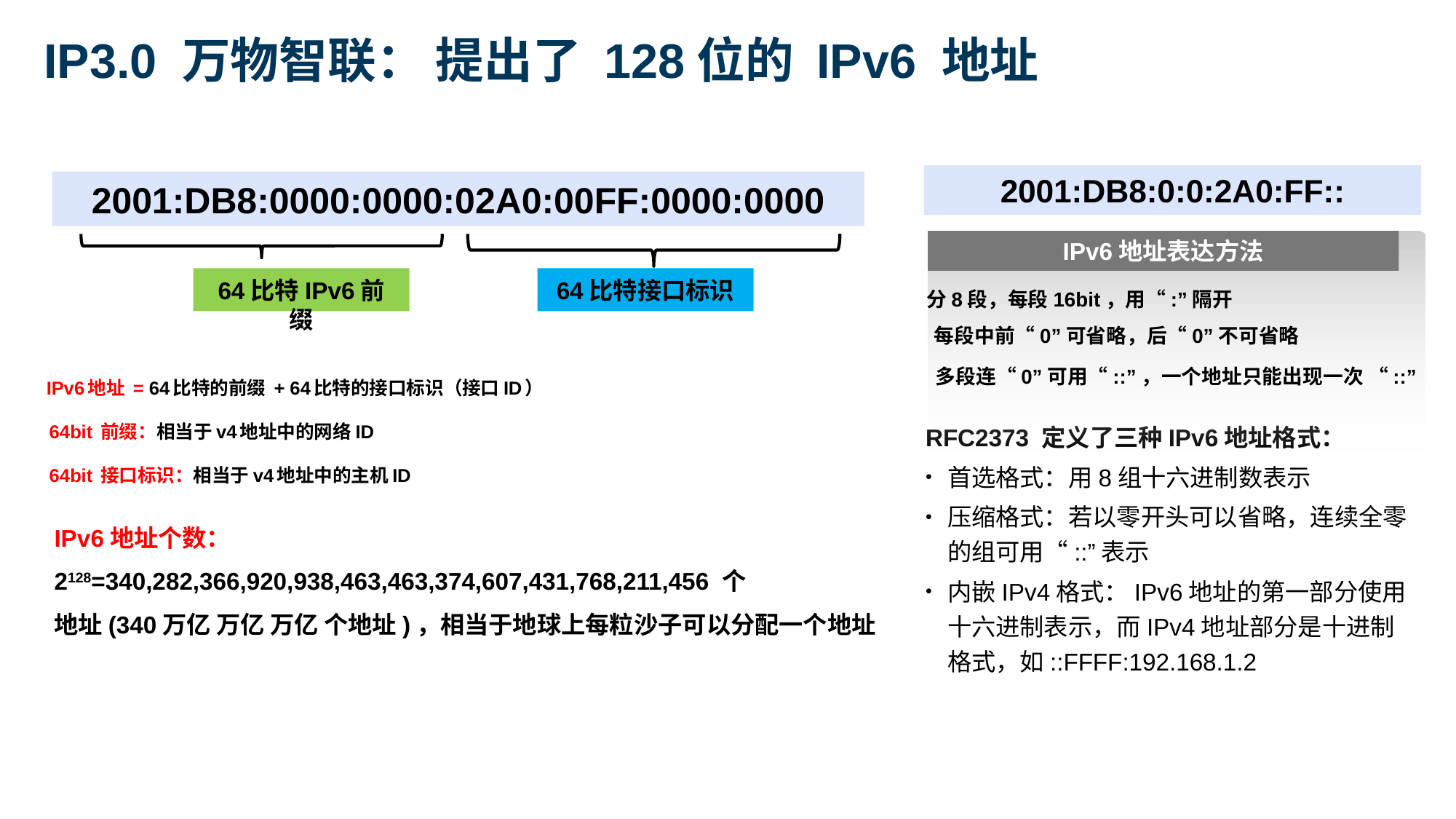

IP3.0 万物智联： 提出了 128位的 IPv6 地址

2001:DB8:0:0:2A0:FF::
2001:DB8:0000:0000:02A0:00FF:0000:0000
IPv6地址表达方法

64比特IPv6前缀
64比特接口标识
分8段，每段16bit，用“:”隔开
每段中前“0”可省略，后“0”不可省略
多段连“0”可用“::”，一个地址只能出现一次 “::”

IPv6地址 = 64比特的前缀 + 64比特的接口标识（接口ID）
     64bit 前缀：相当于v4地址中的网络ID
     64bit 接口标识：相当于v4地址中的主机ID
RFC2373 定义了三种IPv6地址格式：
首选格式：用8组十六进制数表示
压缩格式：若以零开头可以省略，连续全零的组可用“::”表示
内嵌IPv4格式：IPv6地址的第一部分使用十六进制表示，而IPv4地址部分是十进制格式，如::FFFF:192.168.1.2
IPv6地址个数：
2128=340,282,366,920,938,463,463,374,607,431,768,211,456 个
地址(340万亿 万亿 万亿 个地址)，相当于地球上每粒沙子可以分配一个地址